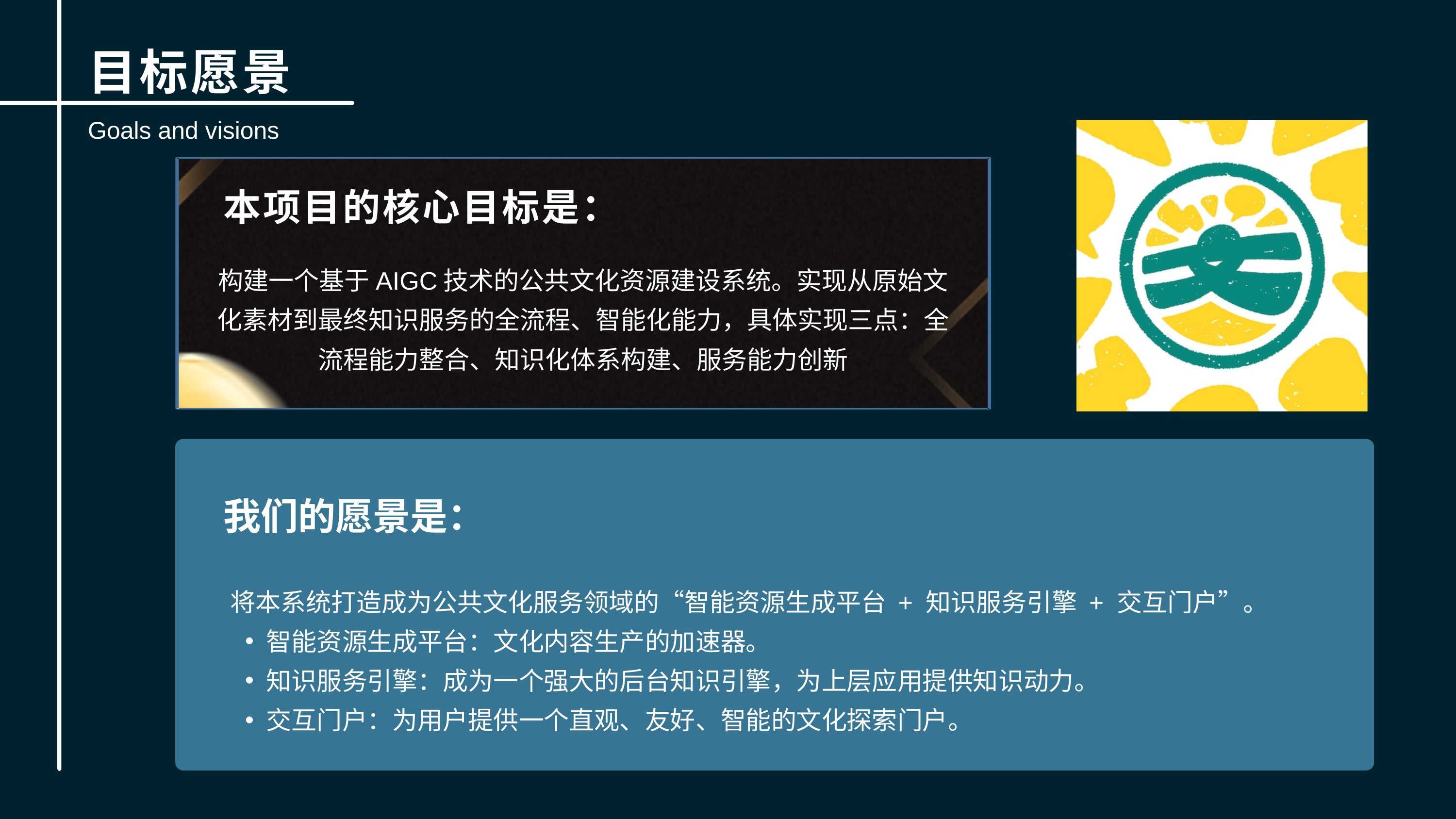

目标愿景
Goals and visions

本项目的核心目标是：

构建一个基于AIGC技术的公共文化资源建设系统。实现从原始文化素材到最终知识服务的全流程、智能化能力，具体实现三点：全流程能力整合、知识化体系构建、服务能力创新

我们的愿景是：

将本系统打造成为公共文化服务领域的“智能资源生成平台 + 知识服务引擎 + 交互门户”。
智能资源生成平台：文化内容生产的加速器。
知识服务引擎：成为一个强大的后台知识引擎，为上层应用提供知识动力。
交互门户：为用户提供一个直观、友好、智能的文化探索门户。